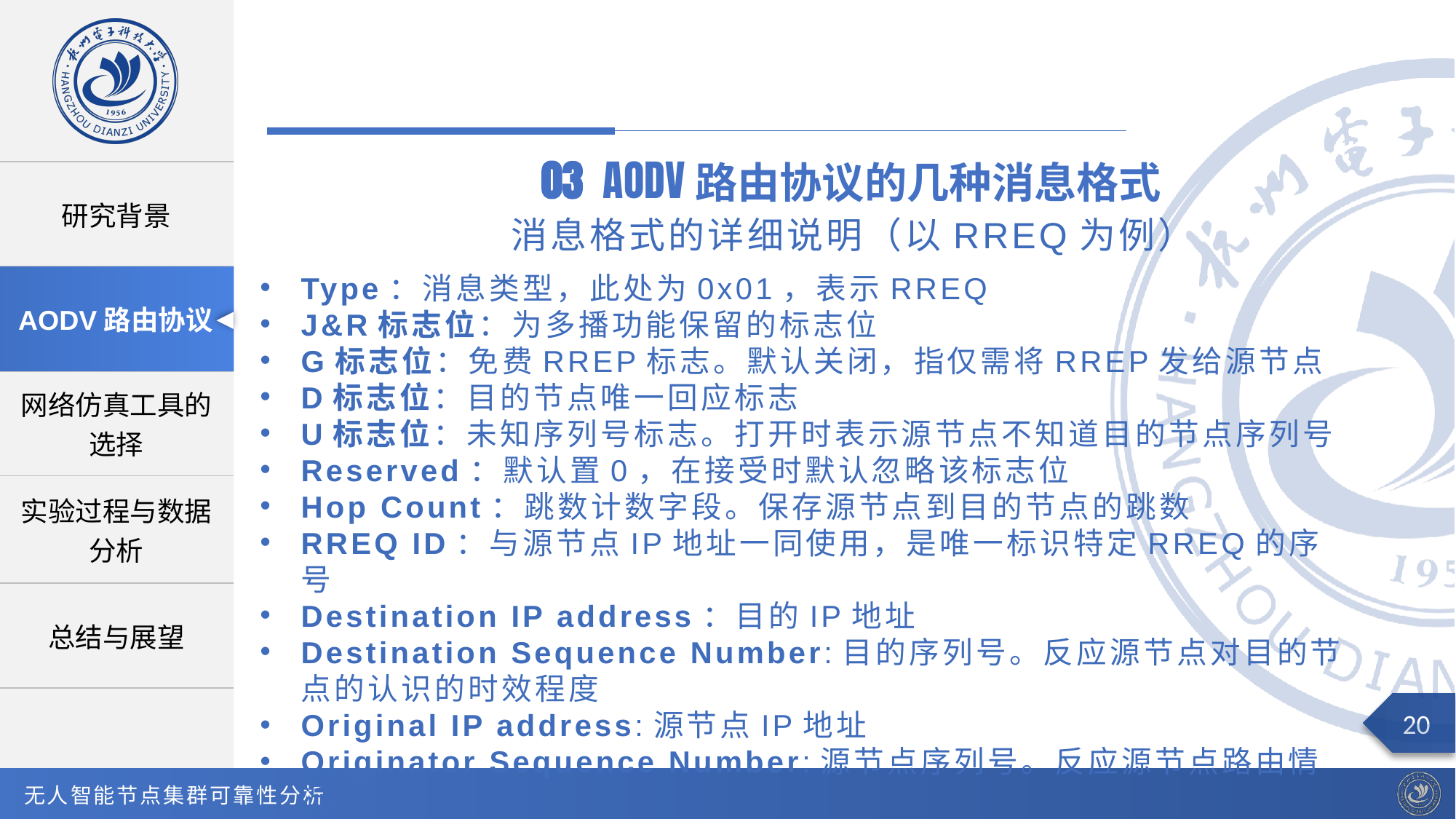

03  AODV路由协议的几种消息格式
消息格式的详细说明（以RREQ为例）
Type：消息类型，此处为0x01，表示RREQ
J&R标志位：为多播功能保留的标志位
G标志位：免费RREP标志。默认关闭，指仅需将RREP发给源节点
D标志位：目的节点唯一回应标志
U标志位：未知序列号标志。打开时表示源节点不知道目的节点序列号
Reserved：默认置0，在接受时默认忽略该标志位
Hop Count：跳数计数字段。保存源节点到目的节点的跳数
RREQ ID：与源节点IP地址一同使用，是唯一标识特定RREQ的序号
Destination IP address：目的IP地址
Destination Sequence Number:目的序列号。反应源节点对目的节点的认识的时效程度
Original IP address:源节点IP地址
Originator Sequence Number:源节点序列号。反应源节点路由情况